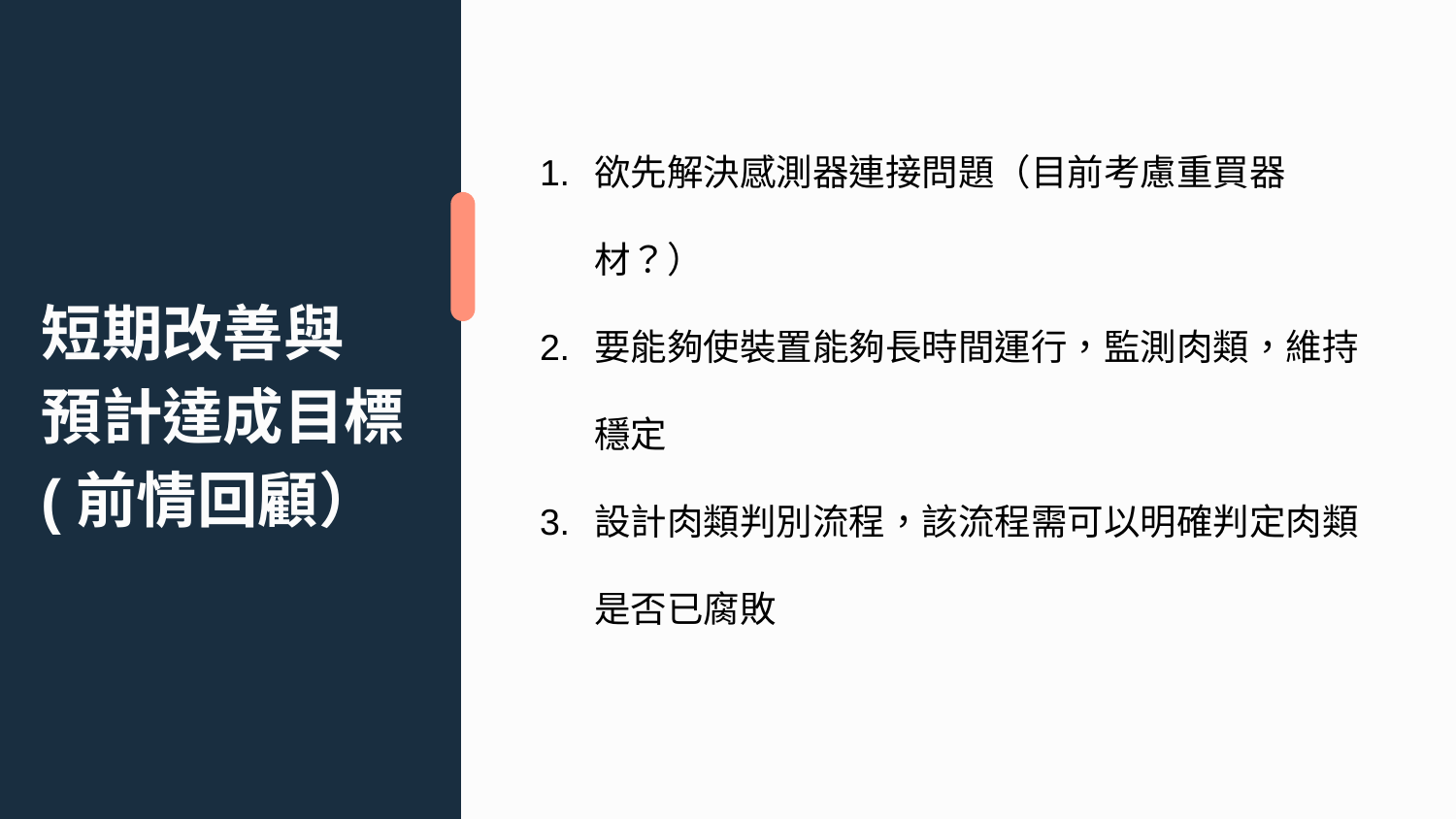

欲先解決感測器連接問題（目前考慮重買器材？）
要能夠使裝置能夠長時間運行，監測肉類，維持穩定
設計肉類判別流程，該流程需可以明確判定肉類是否已腐敗

# 短期改善與 預計達成目標 (前情回顧）